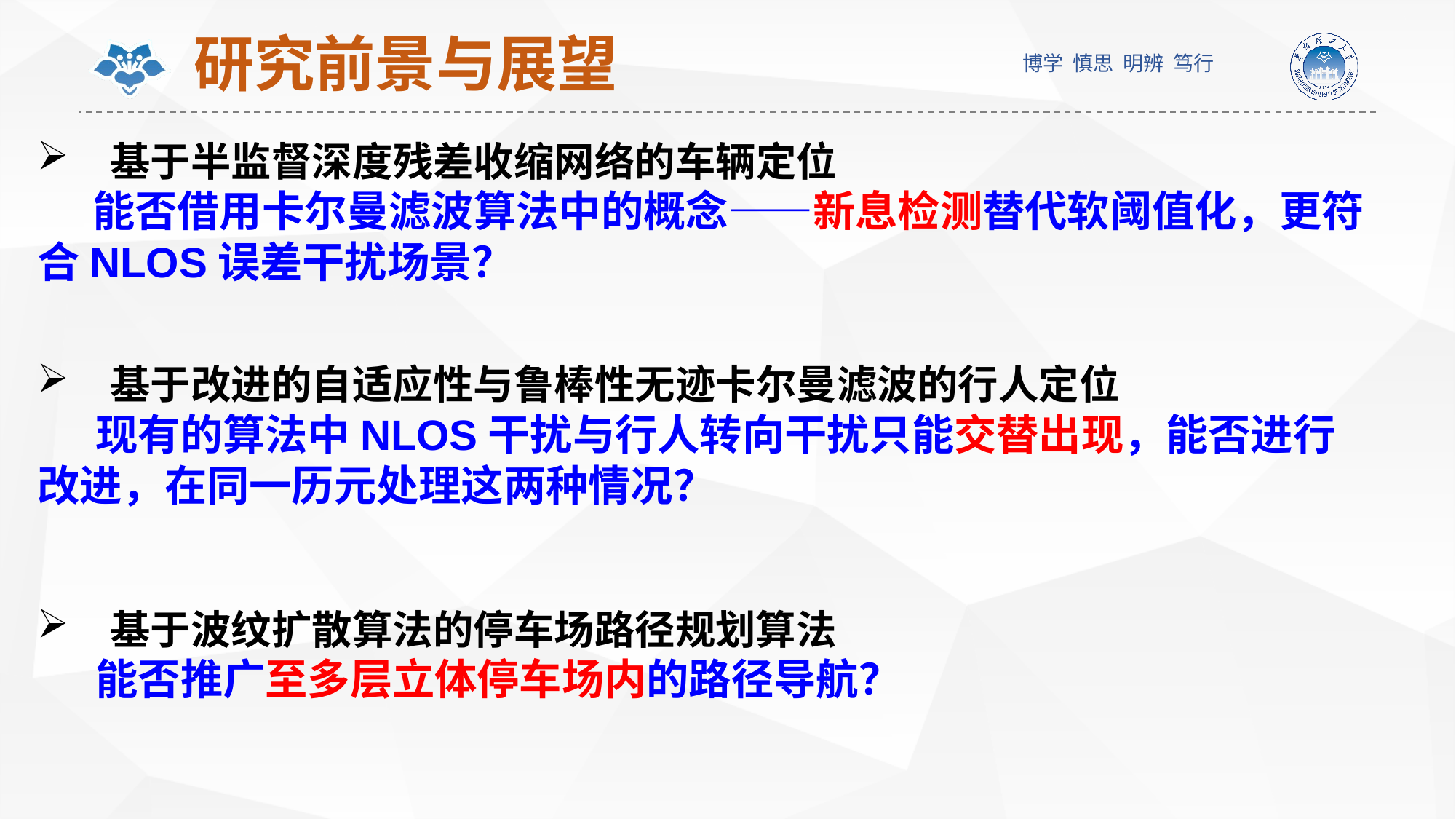

# 研究前景与展望
基于半监督深度残差收缩网络的车辆定位
     能否借用卡尔曼滤波算法中的概念——新息检测替代软阈值化，更符合NLOS误差干扰场景？

基于改进的自适应性与鲁棒性无迹卡尔曼滤波的行人定位
     现有的算法中NLOS干扰与行人转向干扰只能交替出现，能否进行改进，在同一历元处理这两种情况？

基于波纹扩散算法的停车场路径规划算法
     能否推广至多层立体停车场内的路径导航？